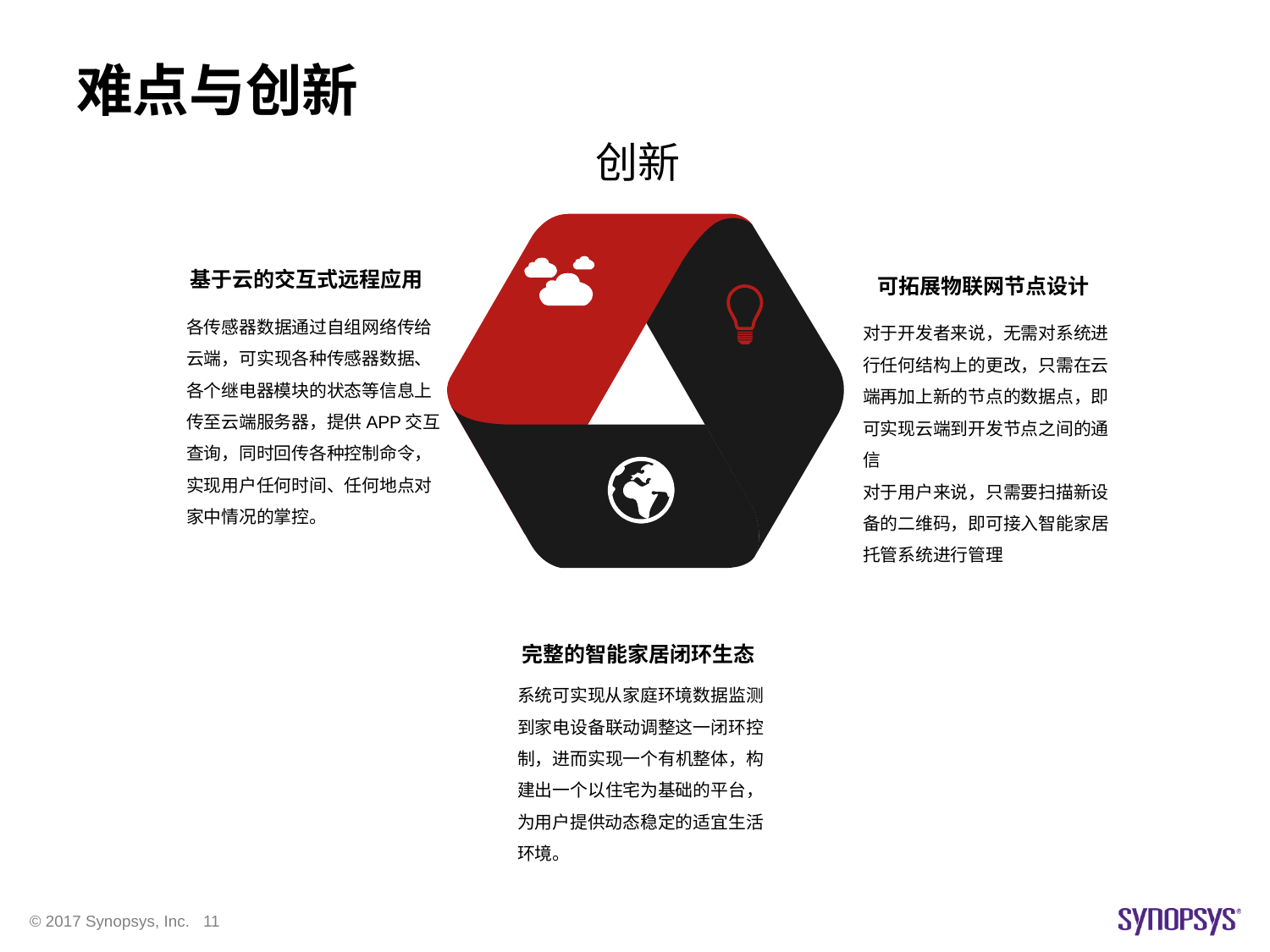

# 难点与创新
创新

基于云的交互式远程应用
可拓展物联网节点设计
各传感器数据通过自组网络传给云端，可实现各种传感器数据、各个继电器模块的状态等信息上传至云端服务器，提供APP交互查询，同时回传各种控制命令，实现用户任何时间、任何地点对家中情况的掌控。
对于开发者来说，无需对系统进行任何结构上的更改，只需在云端再加上新的节点的数据点，即可实现云端到开发节点之间的通信
对于用户来说，只需要扫描新设备的二维码，即可接入智能家居托管系统进行管理

完整的智能家居闭环生态
系统可实现从家庭环境数据监测到家电设备联动调整这一闭环控制，进而实现一个有机整体，构建出一个以住宅为基础的平台，为用户提供动态稳定的适宜生活环境。